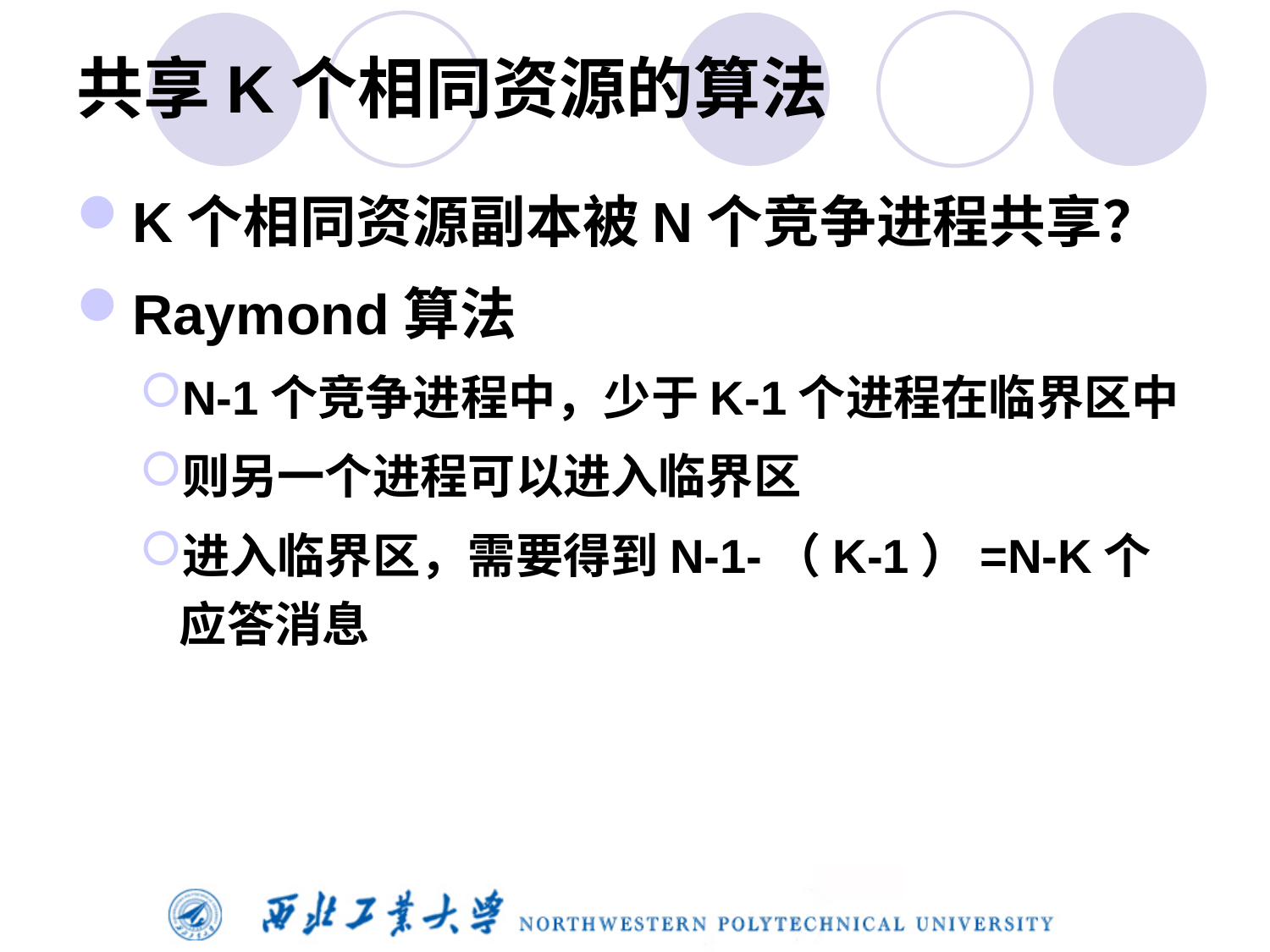

# 共享K个相同资源的算法
K个相同资源副本被N个竞争进程共享？
Raymond算法
N-1个竞争进程中，少于K-1个进程在临界区中
则另一个进程可以进入临界区
进入临界区，需要得到N-1-（K-1）=N-K个应答消息